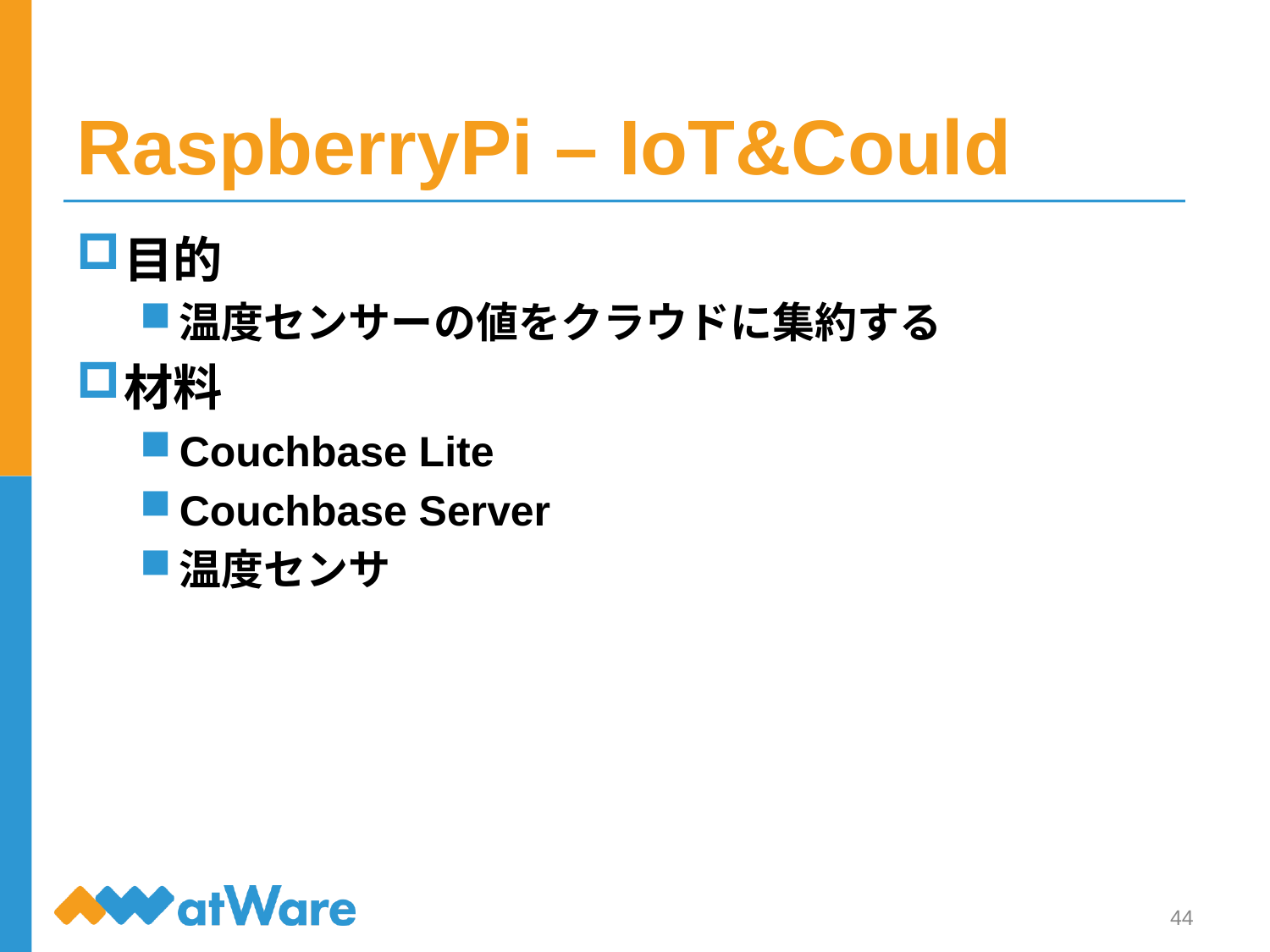

# RaspberryPi – IoT&Could
目的
温度センサーの値をクラウドに集約する
材料
Couchbase Lite
Couchbase Server
温度センサ

44